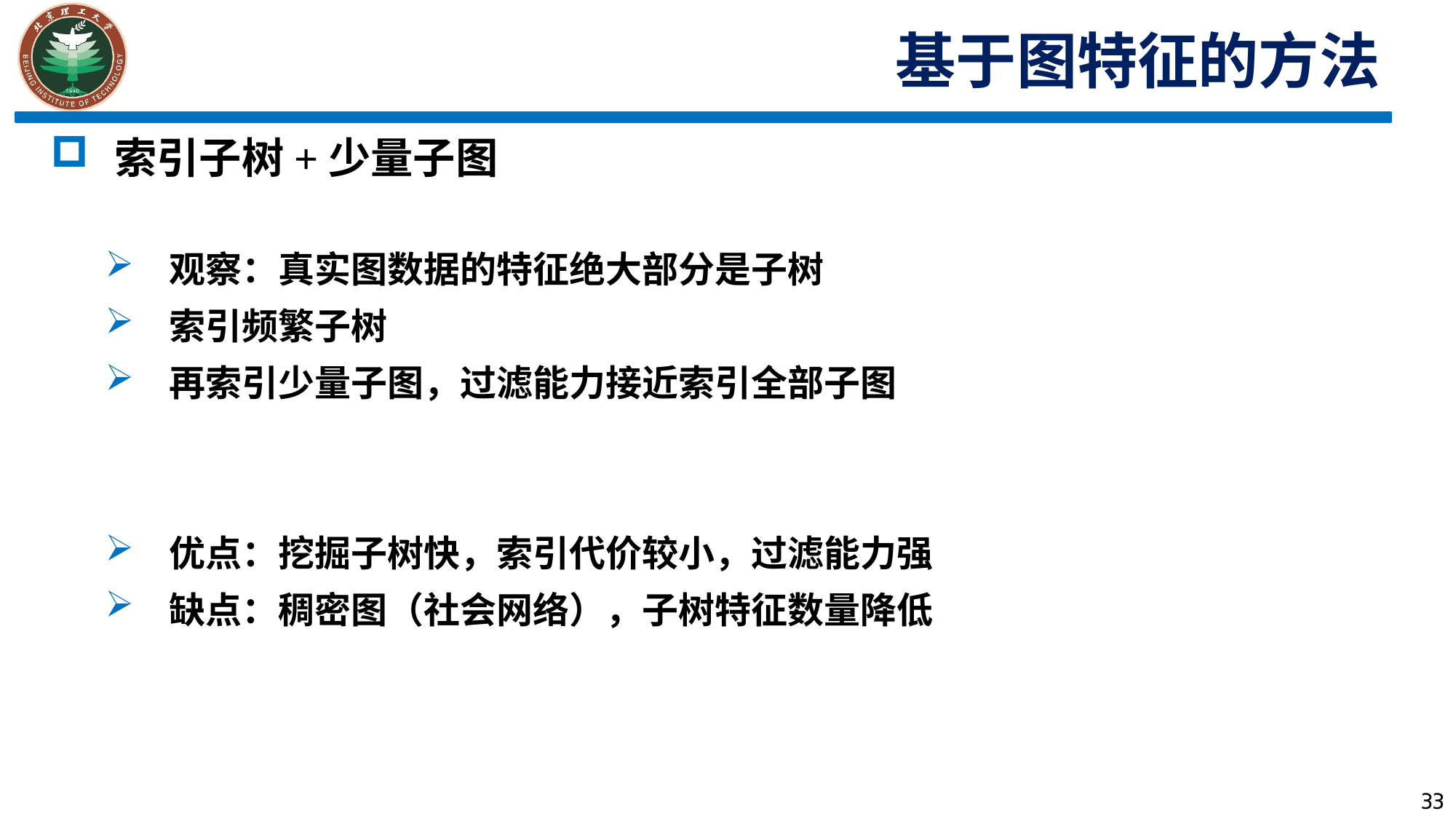

基于图特征的方法
索引子树+少量子图

观察：真实图数据的特征绝大部分是子树
索引频繁子树
再索引少量子图，过滤能力接近索引全部子图

优点：挖掘子树快，索引代价较小，过滤能力强
缺点：稠密图（社会网络），子树特征数量降低

33